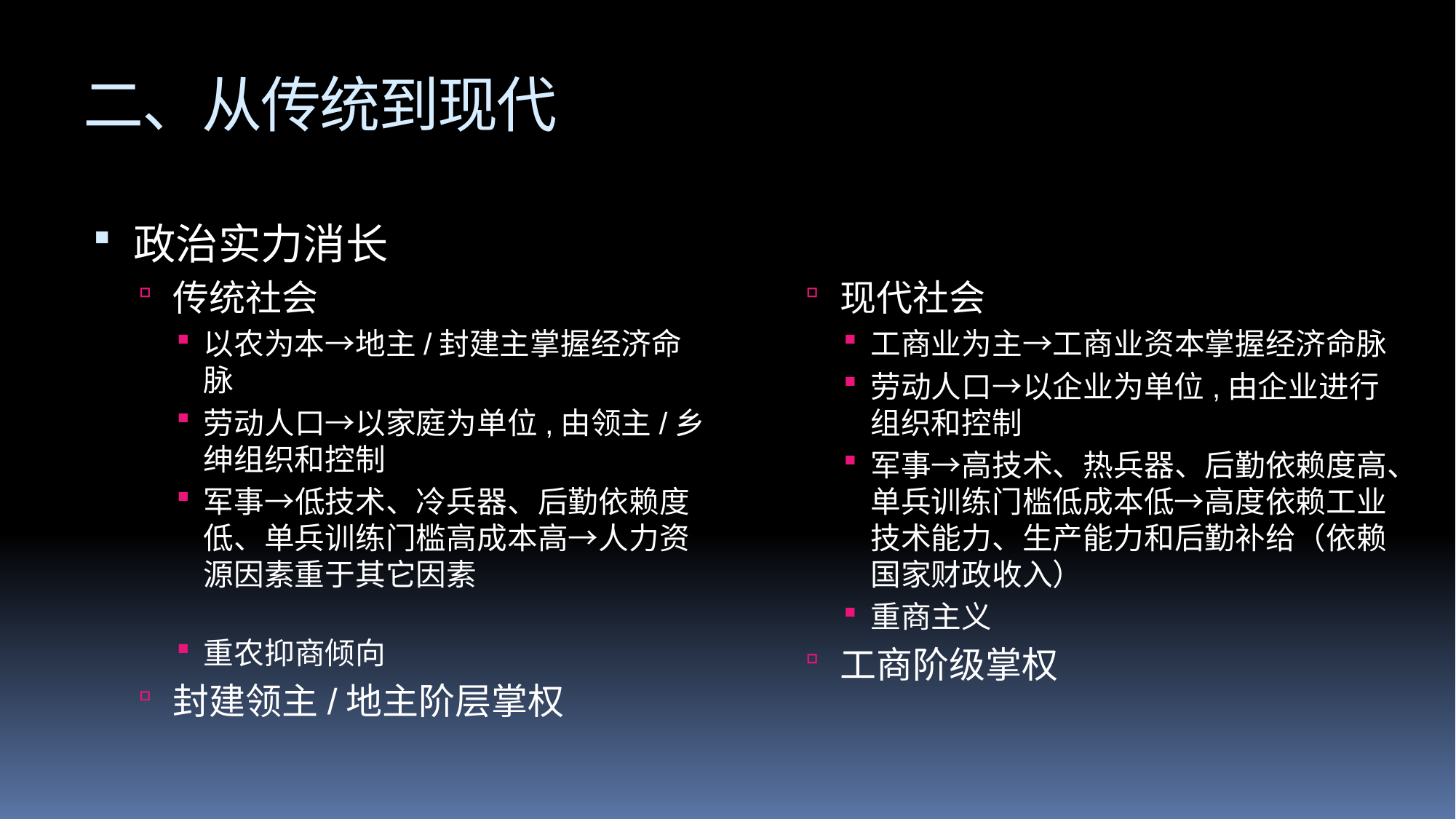

# 二、从传统到现代
政治实力消长
传统社会
以农为本→地主/封建主掌握经济命脉
劳动人口→以家庭为单位,由领主/乡绅组织和控制
军事→低技术、冷兵器、后勤依赖度低、单兵训练门槛高成本高→人力资源因素重于其它因素
重农抑商倾向
封建领主/地主阶层掌权

现代社会
工商业为主→工商业资本掌握经济命脉
劳动人口→以企业为单位,由企业进行组织和控制
军事→高技术、热兵器、后勤依赖度高、单兵训练门槛低成本低→高度依赖工业技术能力、生产能力和后勤补给（依赖国家财政收入）
重商主义
工商阶级掌权